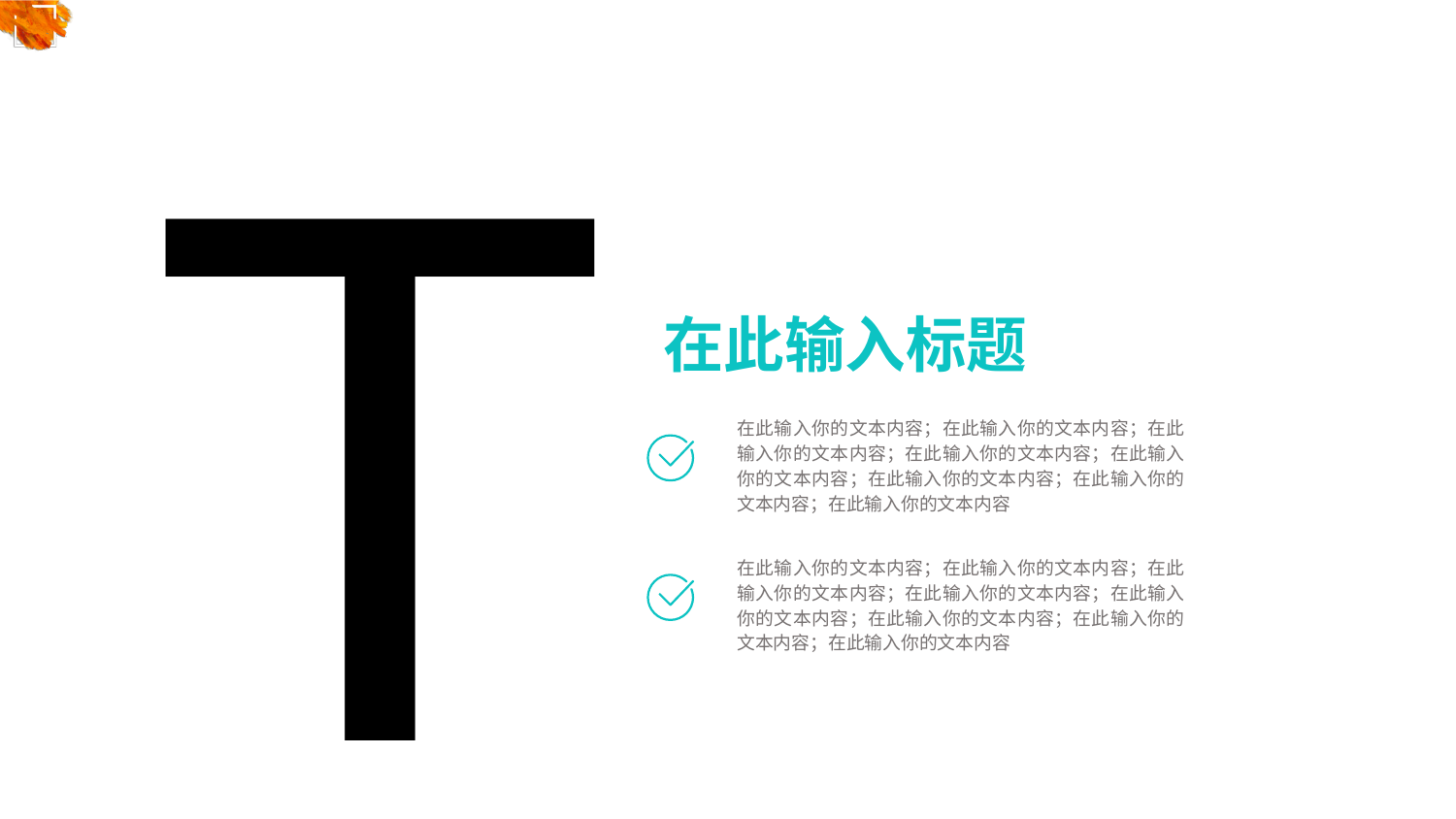

T
在此输入标题
在此输入你的文本内容；在此输入你的文本内容；在此输入你的文本内容；在此输入你的文本内容；在此输入你的文本内容；在此输入你的文本内容；在此输入你的文本内容；在此输入你的文本内容

在此输入你的文本内容；在此输入你的文本内容；在此输入你的文本内容；在此输入你的文本内容；在此输入你的文本内容；在此输入你的文本内容；在此输入你的文本内容；在此输入你的文本内容